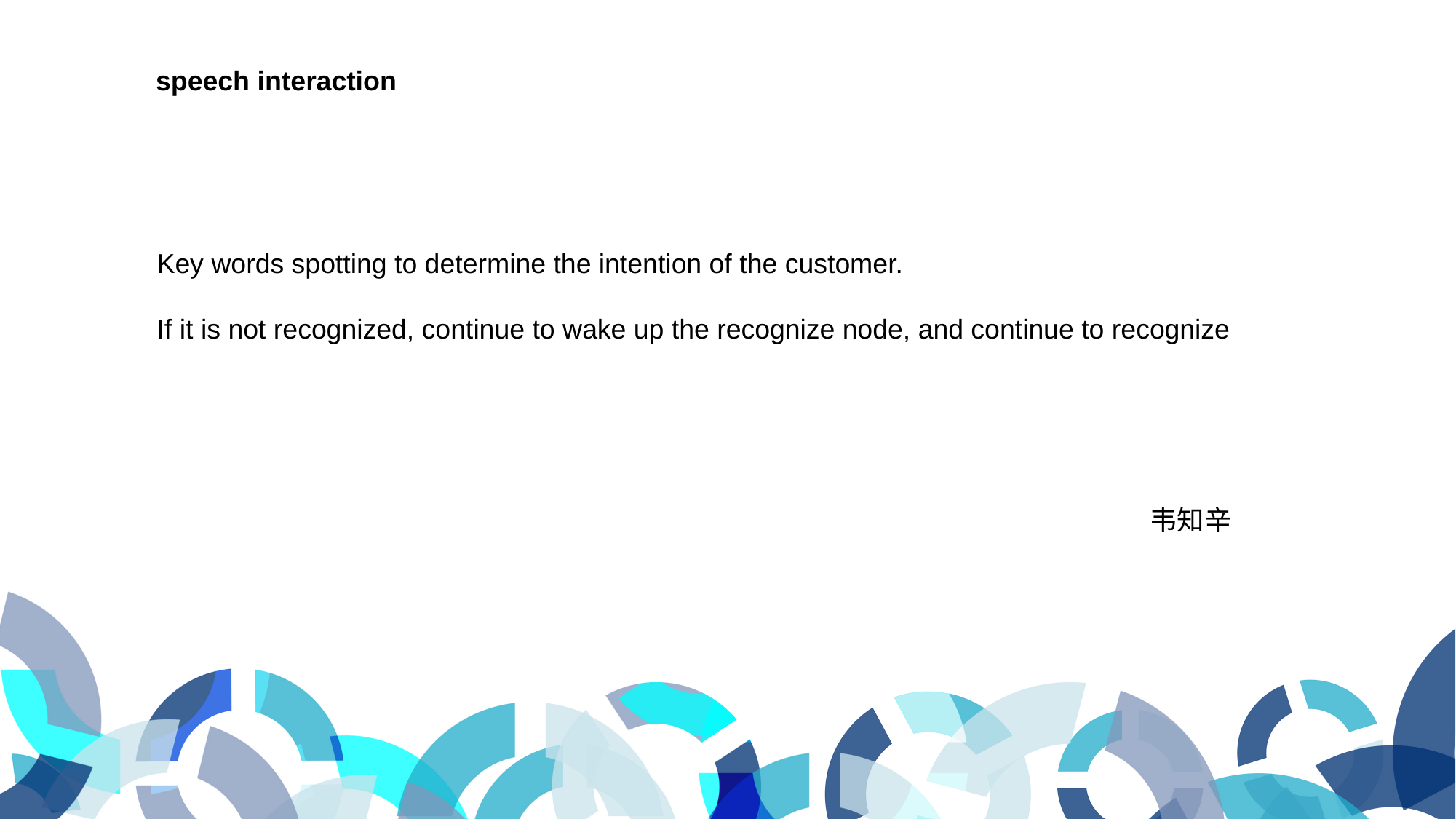

speech interaction
Key words spotting to determine the intention of the customer.

If it is not recognized, continue to wake up the recognize node, and continue to recognize
韦知辛